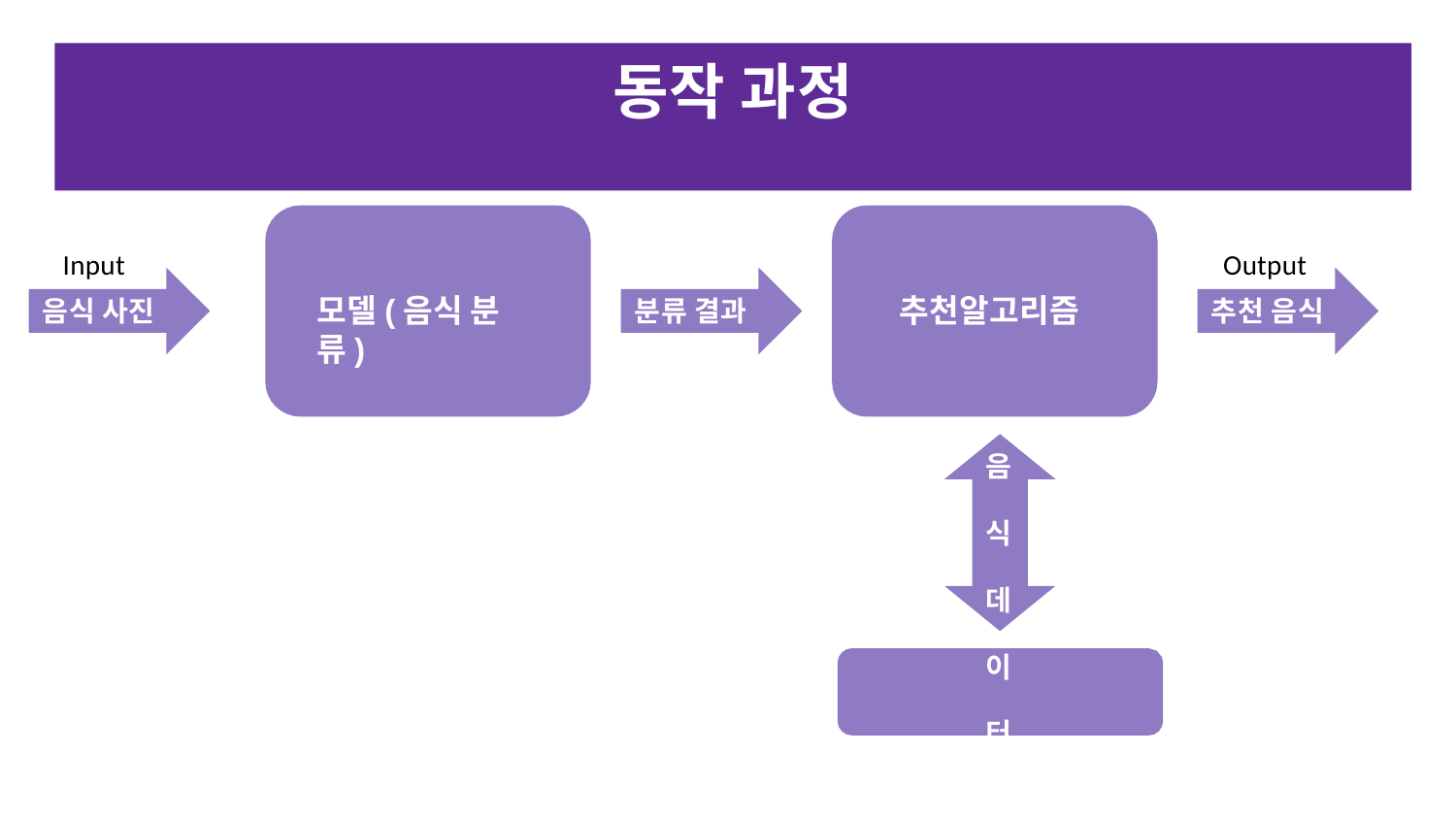

# 동작 과정

Input
음식 사진
Output
추천 음식

모델(음식 분류)
추천알고리즘
분류 결과

음  식  데  이  터

음식 칼로리 데이터